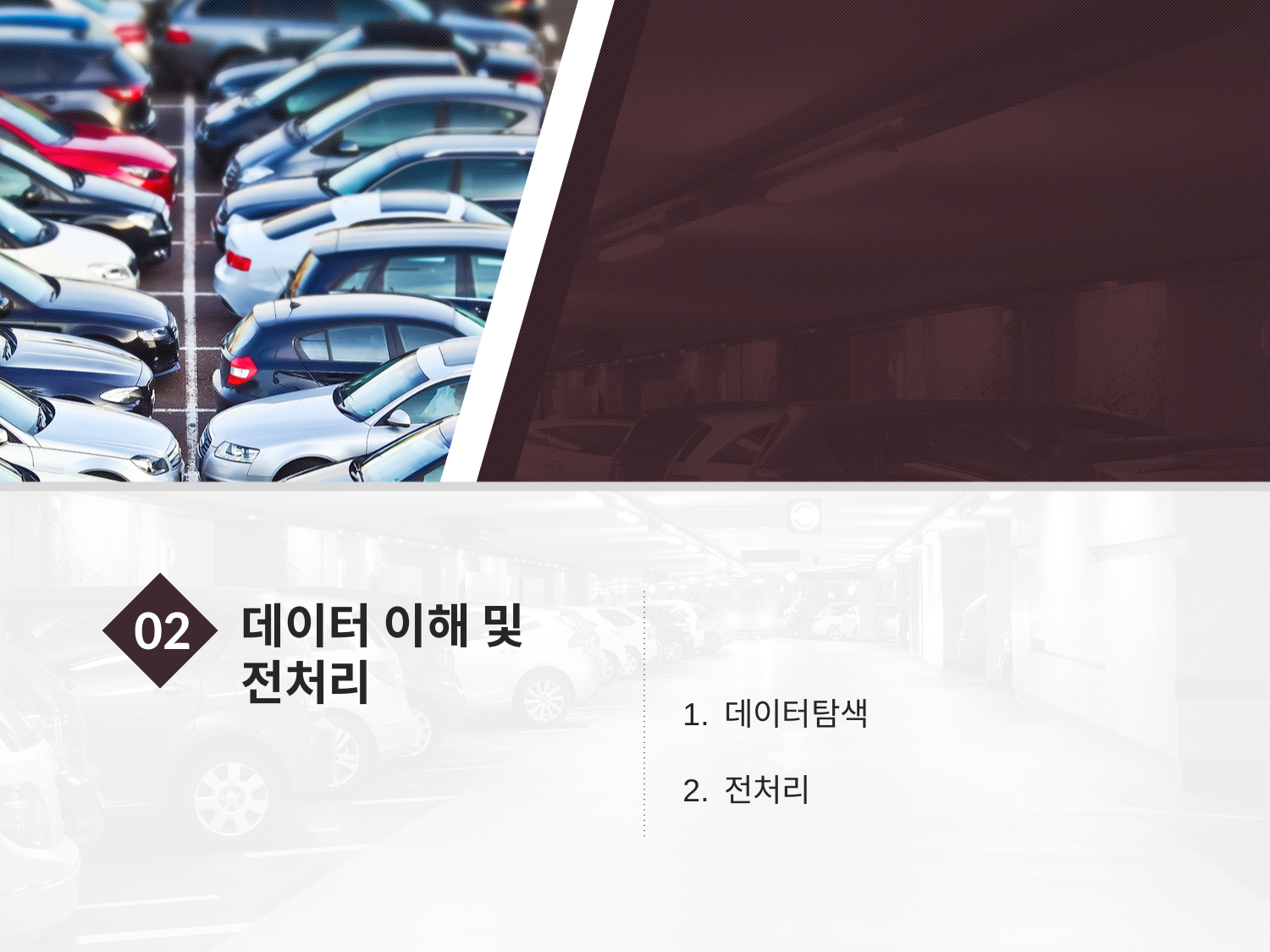

02
데이터 이해 및 전처리

 데이터탐색
 전처리